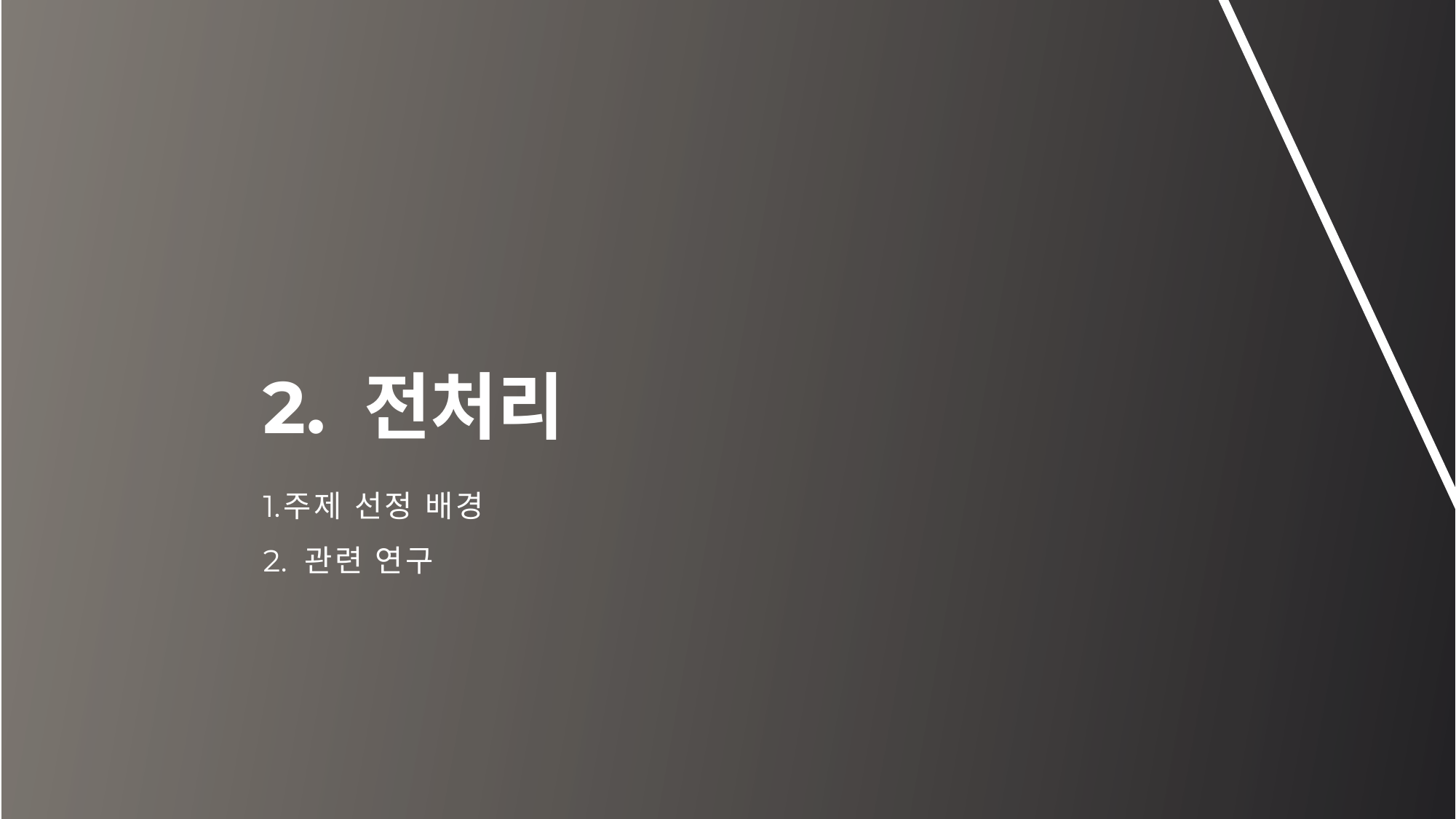

2. 전처리
주제 선정 배경
 관련 연구